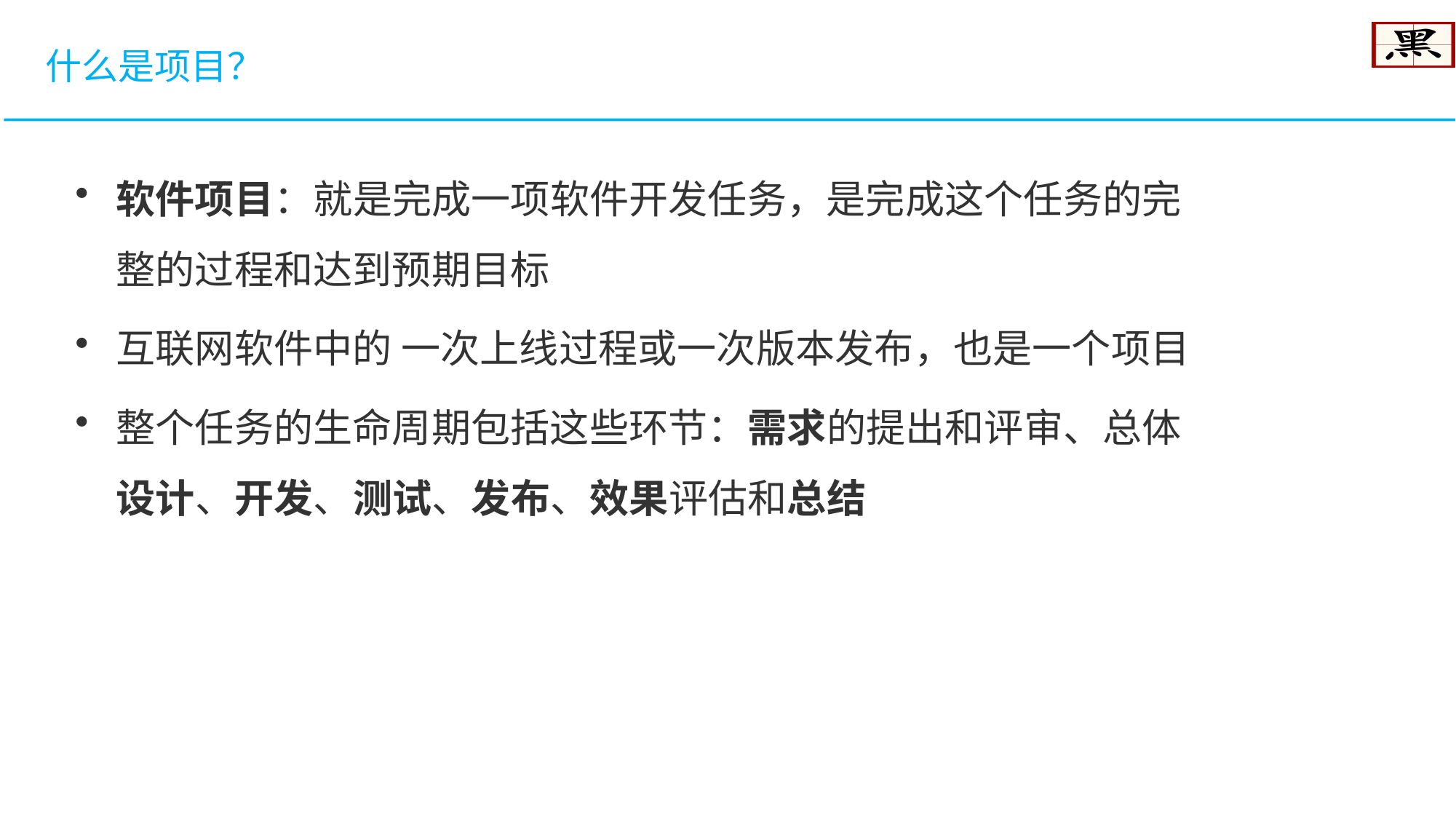

什么是项目？
软件项目：就是完成一项软件开发任务，是完成这个任务的完整的过程和达到预期目标
互联网软件中的 一次上线过程或一次版本发布，也是一个项目
整个任务的生命周期包括这些环节：需求的提出和评审、总体设计、开发、测试、发布、效果评估和总结